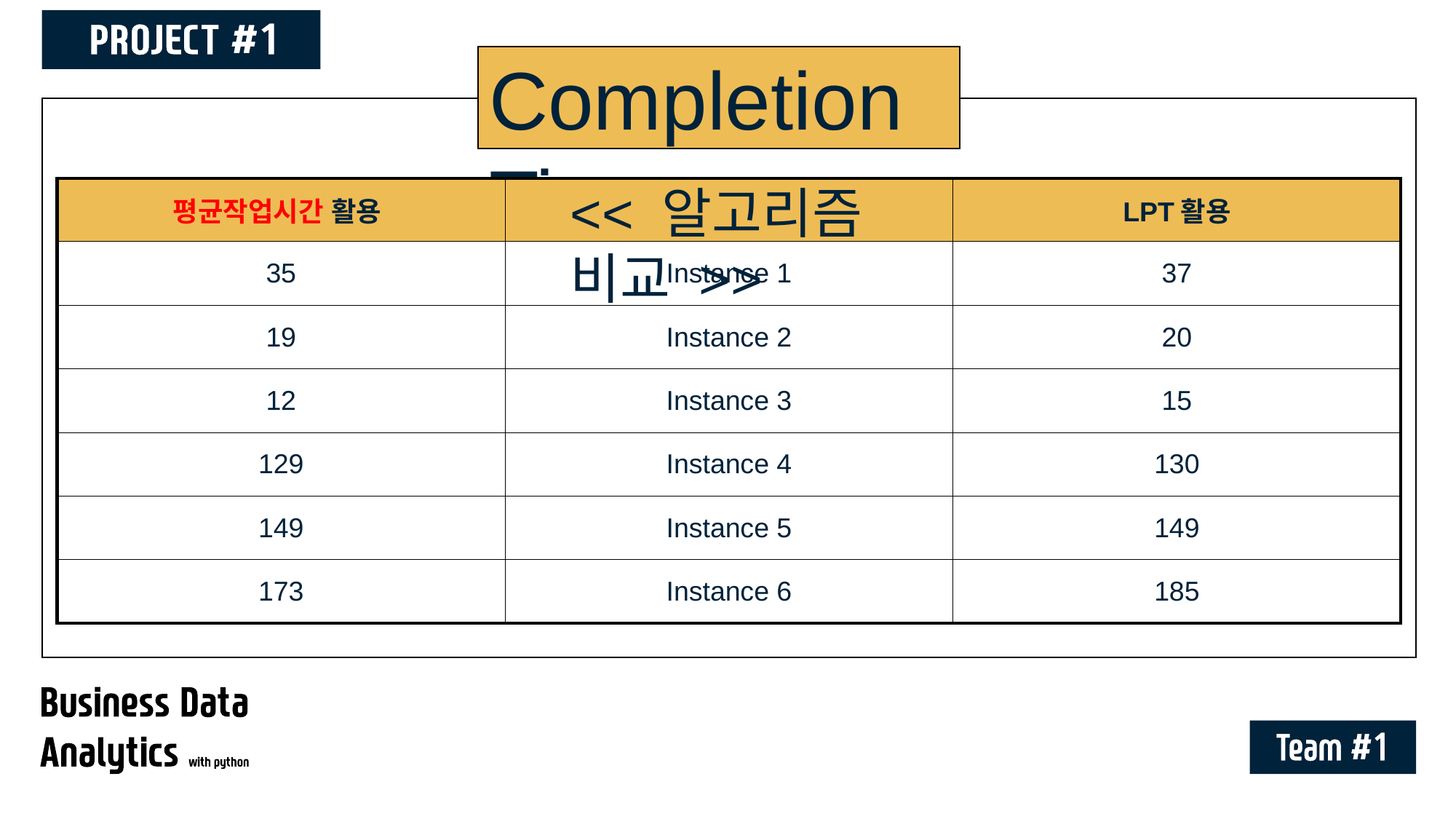

Completion Time

<< 알고리즘 비교 >>
| 평균작업시간 활용 |  | LPT활용 |
| --- | --- | --- |
| 35 | Instance 1 | 37 |
| 19 | Instance 2 | 20 |
| 12 | Instance 3 | 15 |
| 129 | Instance 4 | 130 |
| 149 | Instance 5 | 149 |
| 173 | Instance 6 | 185 |